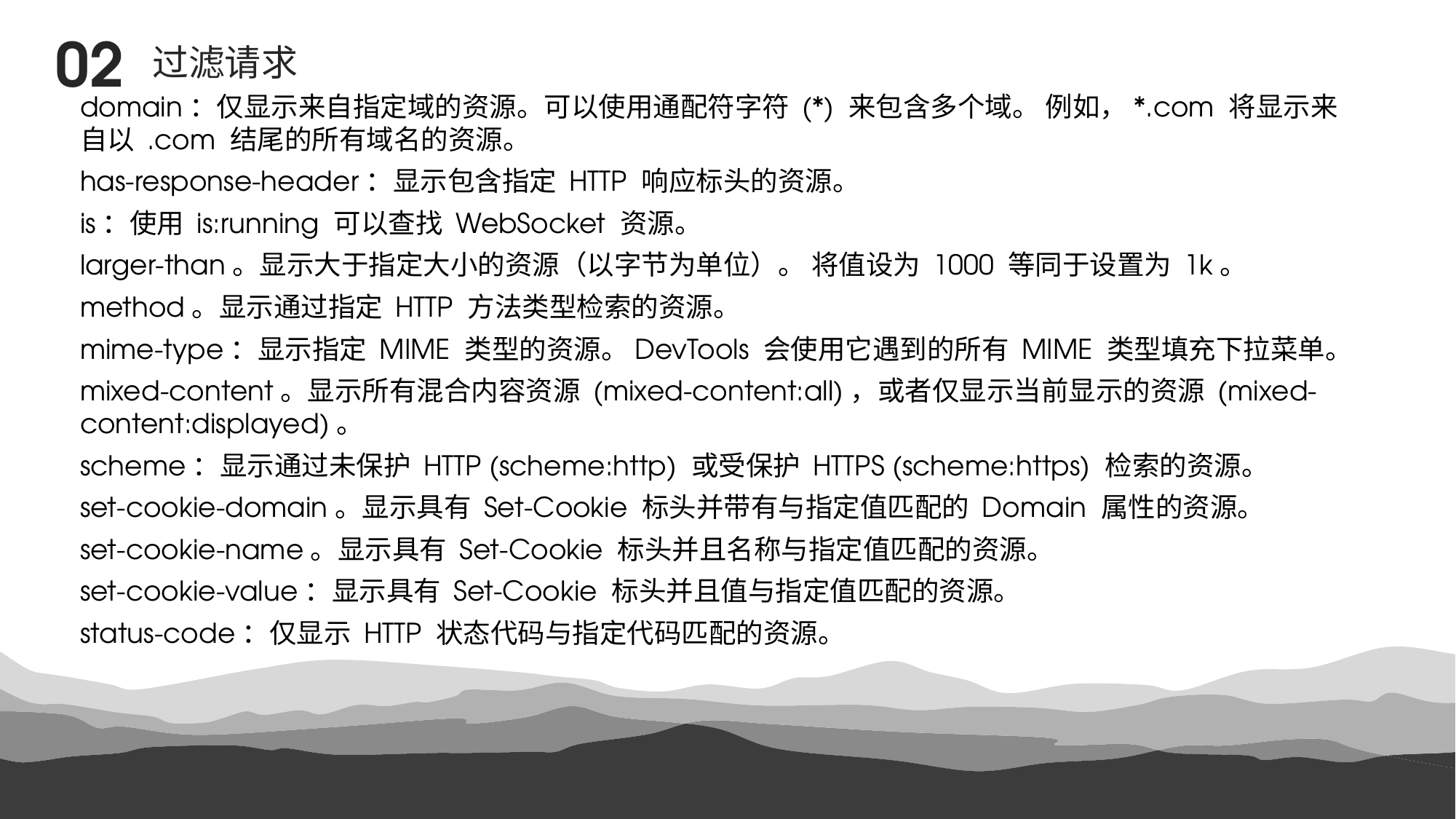

02
过滤请求
domain：仅显示来自指定域的资源。可以使用通配符字符 (*) 来包含多个域。 例如，*.com 将显示来自以 .com 结尾的所有域名的资源。
has-response-header：显示包含指定 HTTP 响应标头的资源。
is：使用 is:running 可以查找 WebSocket 资源。
larger-than。显示大于指定大小的资源（以字节为单位）。 将值设为 1000 等同于设置为 1k。
method。显示通过指定 HTTP 方法类型检索的资源。
mime-type：显示指定 MIME 类型的资源。DevTools 会使用它遇到的所有 MIME 类型填充下拉菜单。
mixed-content。显示所有混合内容资源 (mixed-content:all)，或者仅显示当前显示的资源 (mixed-content:displayed)。
scheme：显示通过未保护 HTTP (scheme:http) 或受保护 HTTPS (scheme:https) 检索的资源。
set-cookie-domain。显示具有 Set-Cookie 标头并带有与指定值匹配的 Domain 属性的资源。
set-cookie-name。显示具有 Set-Cookie 标头并且名称与指定值匹配的资源。
set-cookie-value：显示具有 Set-Cookie 标头并且值与指定值匹配的资源。
status-code：仅显示 HTTP 状态代码与指定代码匹配的资源。